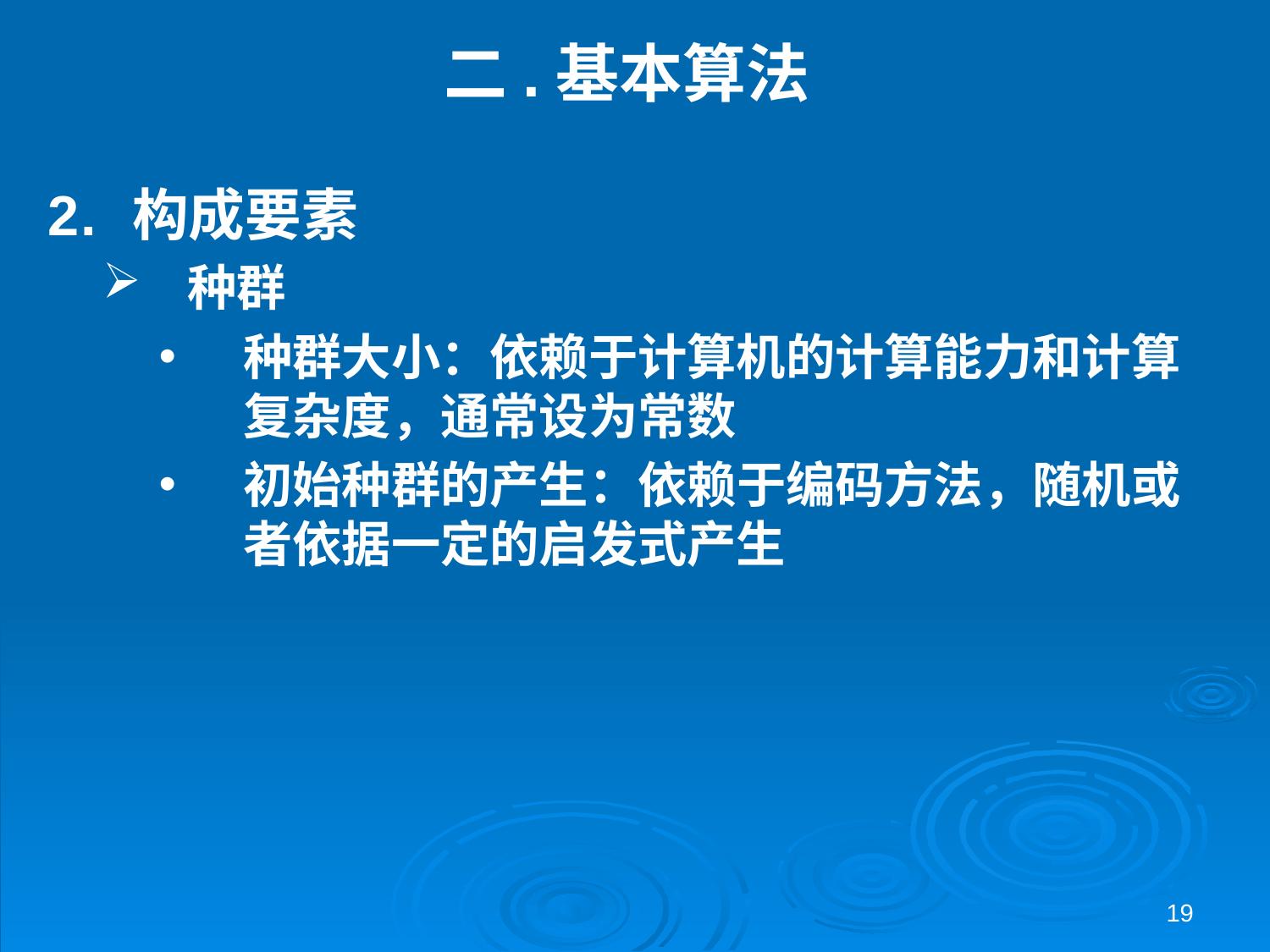

# 二.基本算法
构成要素
种群
种群大小：依赖于计算机的计算能力和计算复杂度，通常设为常数
初始种群的产生：依赖于编码方法，随机或者依据一定的启发式产生
19